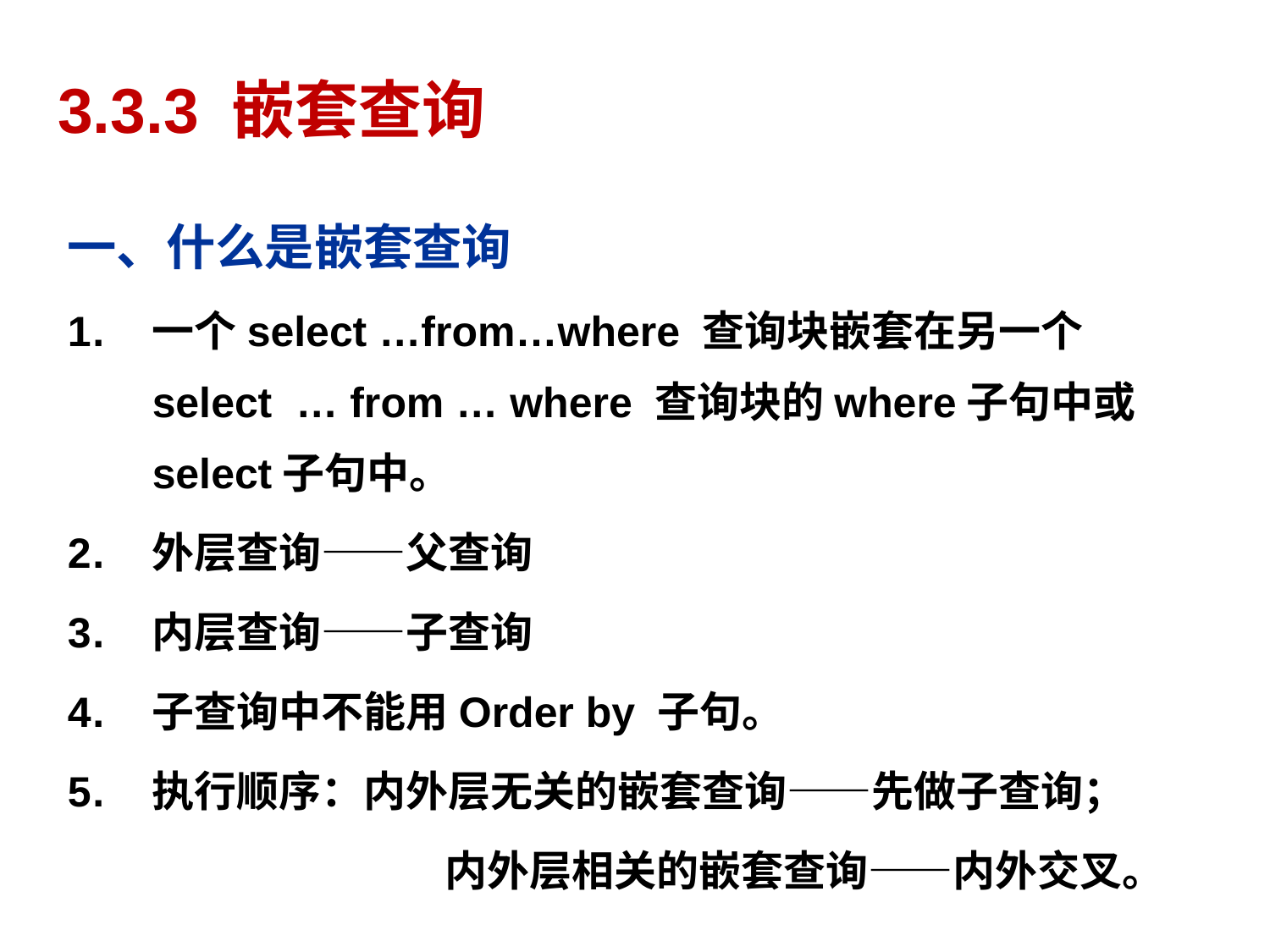

# 3.3.3 嵌套查询
一、什么是嵌套查询
一个select …from…where 查询块嵌套在另一个select  … from … where 查询块的where子句中或select子句中。
外层查询——父查询
内层查询——子查询
子查询中不能用Order by 子句。
执行顺序：内外层无关的嵌套查询——先做子查询；
		    	   内外层相关的嵌套查询——内外交叉。